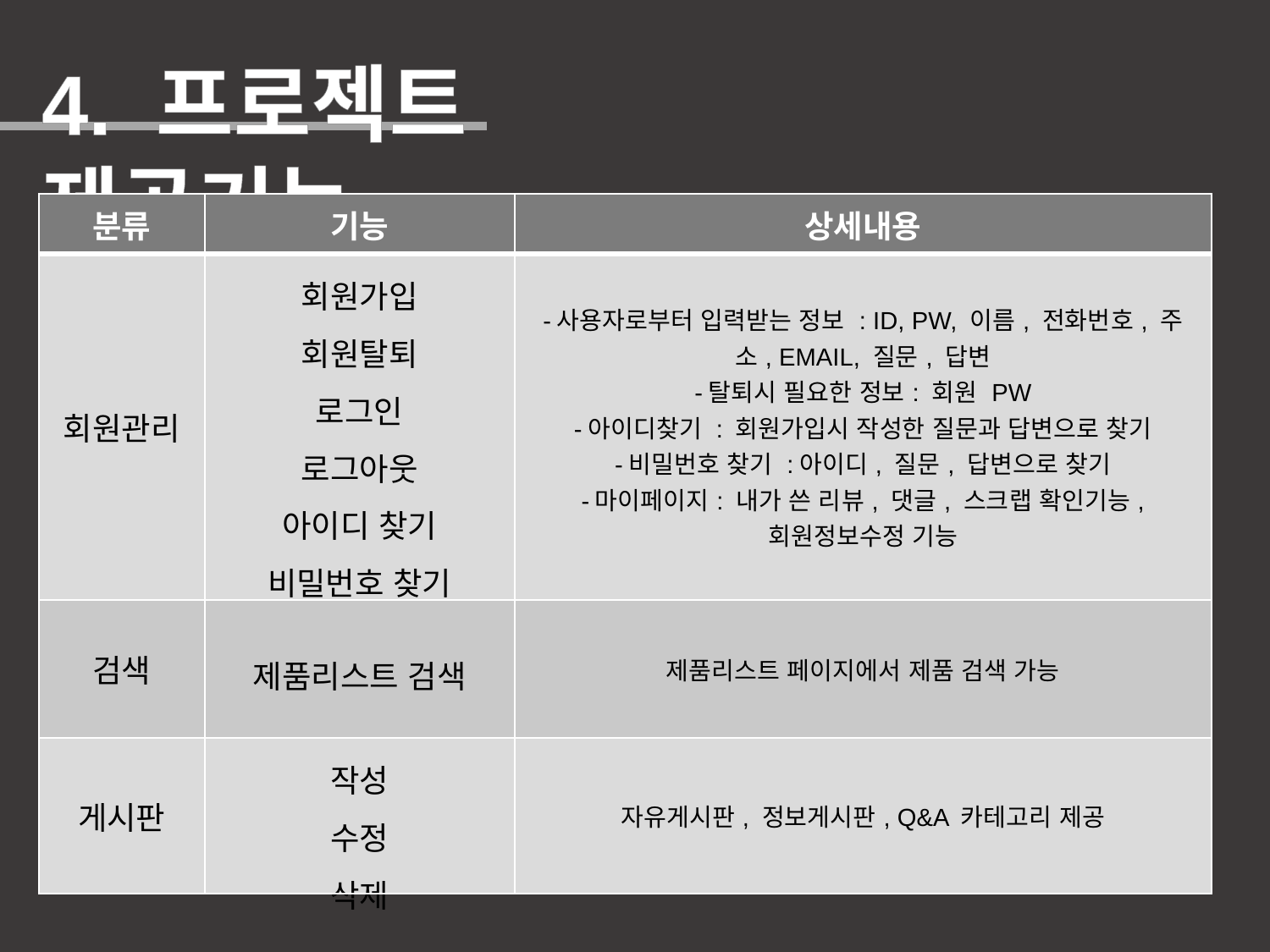

4. 프로젝트 제공기능

| 분류 | 기능 | 상세내용 |
| --- | --- | --- |
| 회원관리 | 회원가입 회원탈퇴 로그인 로그아웃 아이디 찾기 비밀번호 찾기 마이페이지 | -사용자로부터 입력받는 정보 : ID, PW, 이름, 전화번호, 주소, EMAIL, 질문, 답변 -탈퇴시 필요한 정보: 회원 PW -아이디찾기 : 회원가입시 작성한 질문과 답변으로 찾기 -비밀번호 찾기 :아이디, 질문, 답변으로 찾기 -마이페이지: 내가 쓴 리뷰, 댓글, 스크랩 확인기능, 회원정보수정 기능 |
| 검색 | 제품리스트 검색 | 제품리스트 페이지에서 제품 검색 가능 |
| 게시판 | 작성 수정 삭제 | 자유게시판, 정보게시판, Q&A 카테고리 제공 |